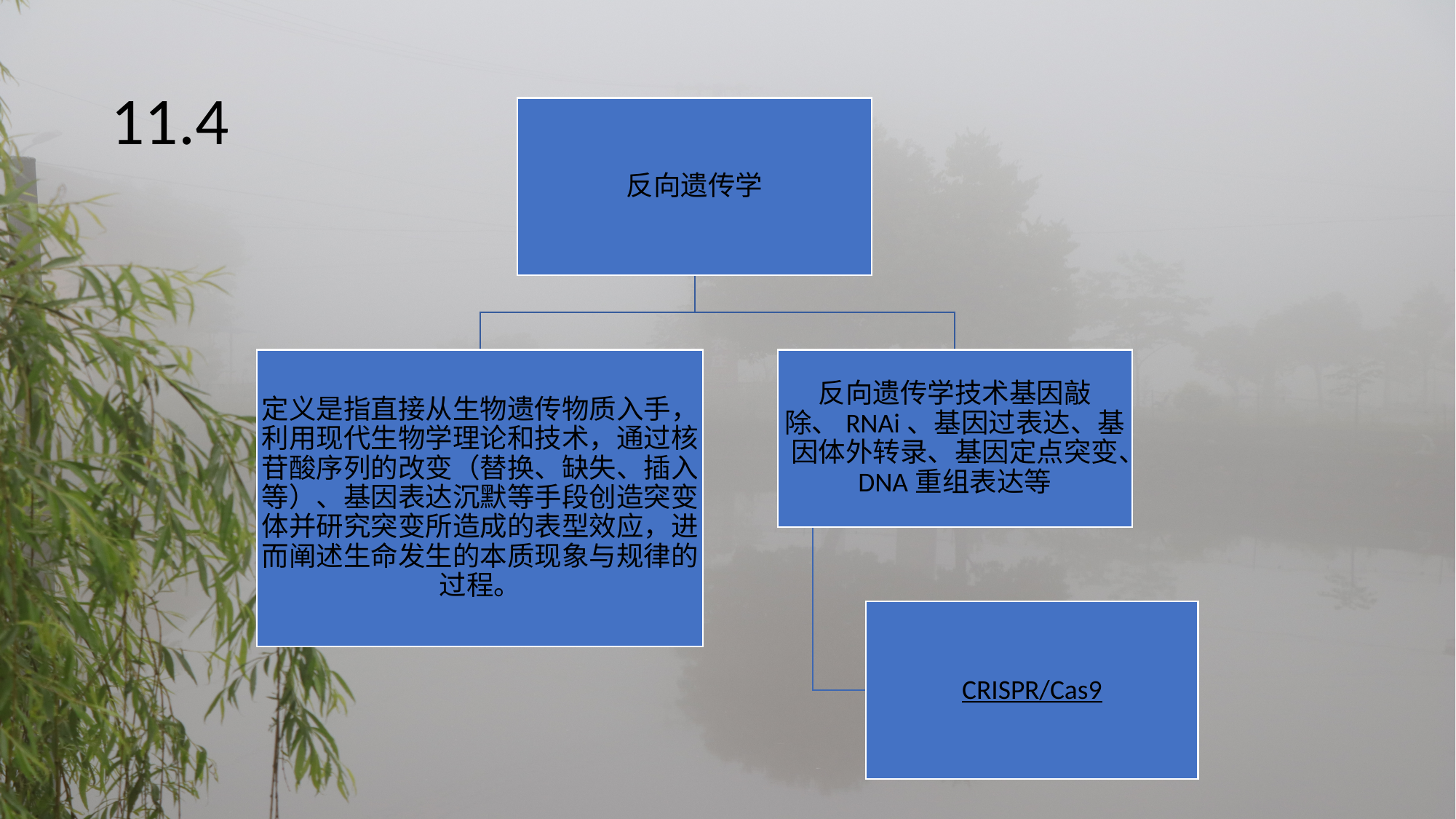

# 11.4
反向遗传学
定义是指直接从生物遗传物质入手，利用现代生物学理论和技术，通过核苷酸序列的改变（替换、缺失、插入等）、基因表达沉默等手段创造突变体并研究突变所造成的表型效应，进而阐述生命发生的本质现象与规律的过程。
反向遗传学技术基因敲除、RNAi、基因过表达、基因体外转录、基因定点突变、DNA重组表达等
CRISPR/Cas9